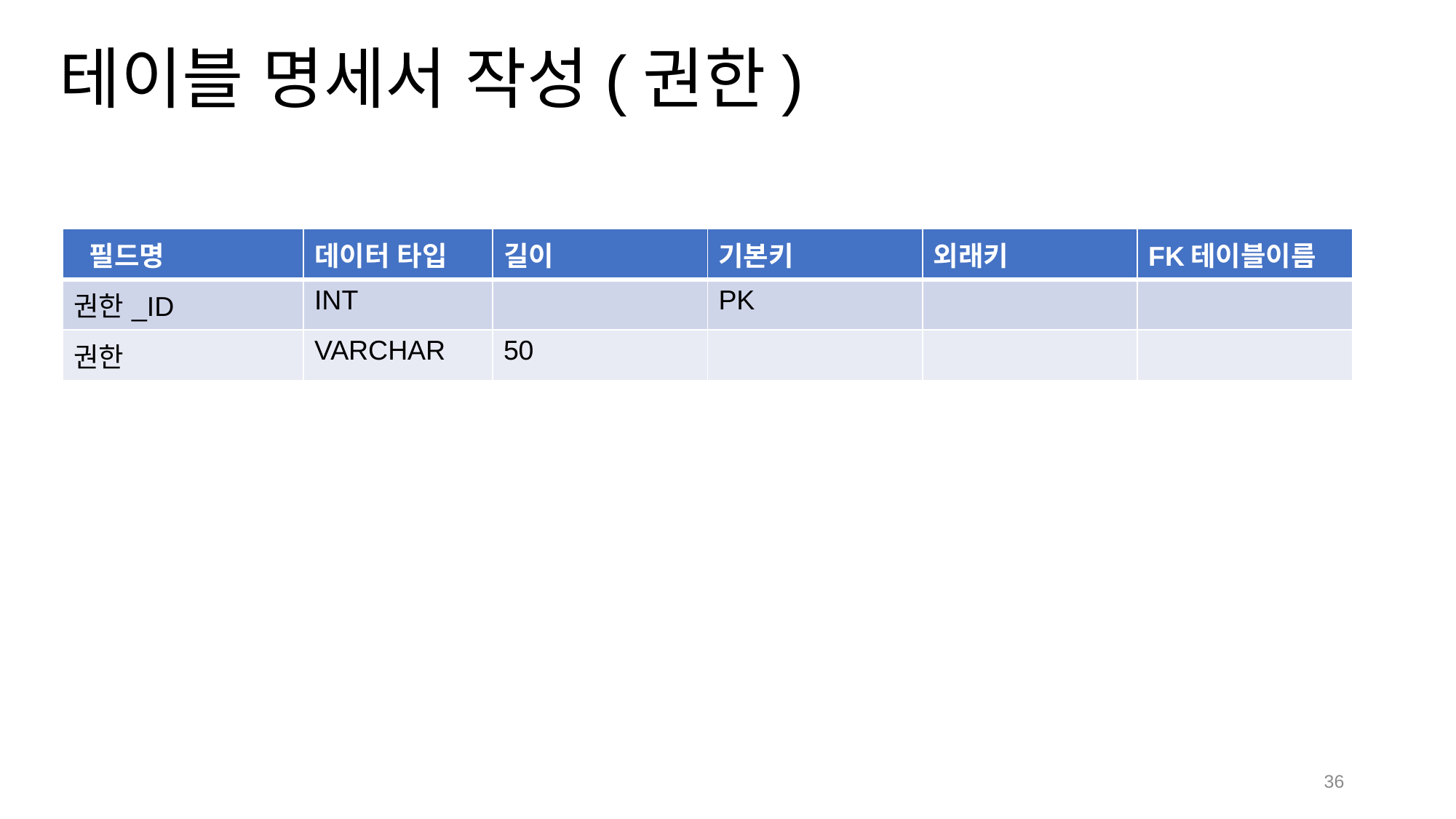

# 테이블 명세서 작성(권한)
| 필드명 | 데이터 타입 | 길이 | 기본키 | 외래키 | FK테이블이름 |
| --- | --- | --- | --- | --- | --- |
| 권한\_ID | INT |  | PK |  |  |
| 권한 | VARCHAR | 50 |  |  |  |
36